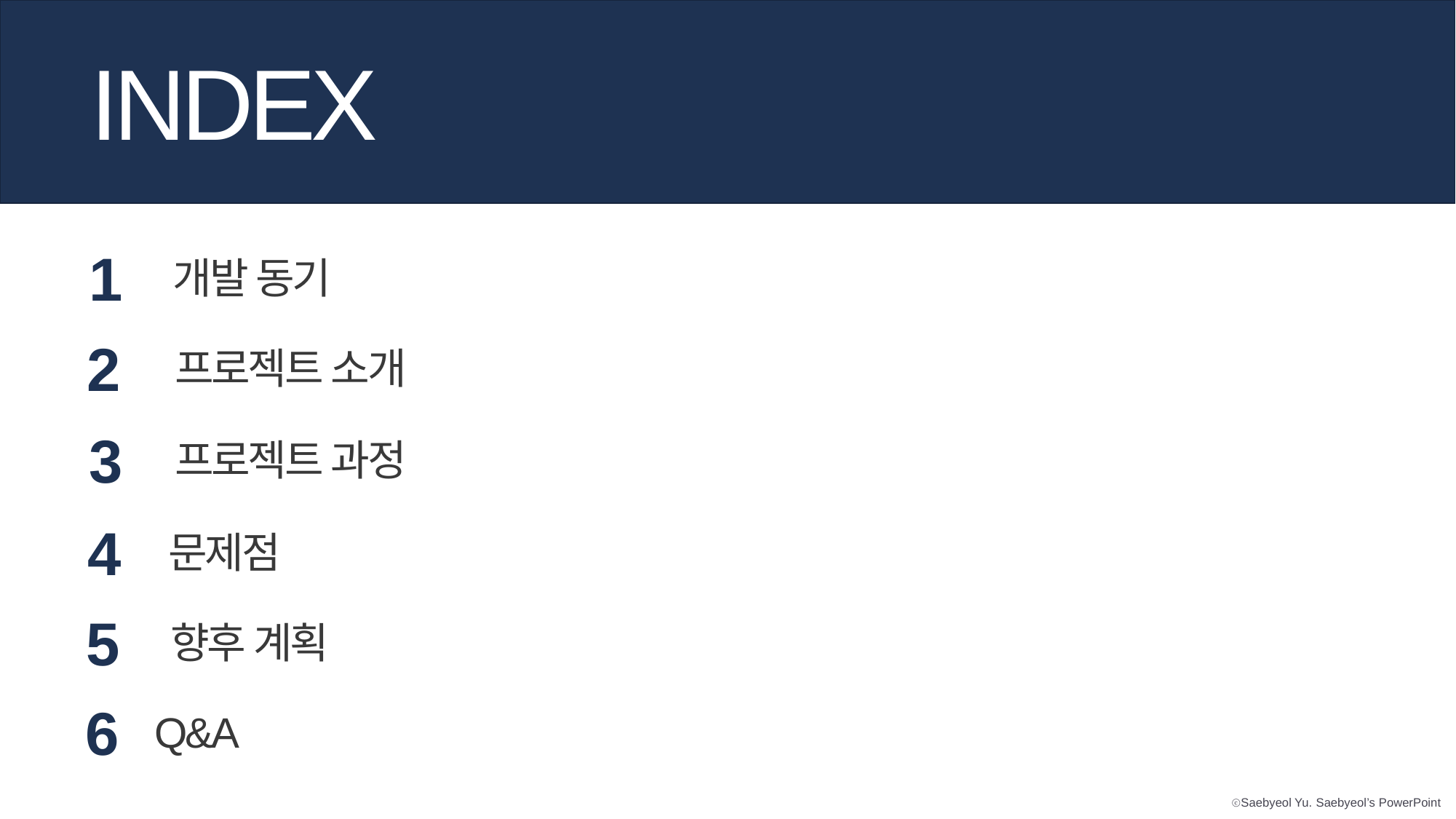

INDEX
1
개발 동기
2
프로젝트 소개
3
프로젝트 과정
4
문제점
5
향후 계획
6
Q&A